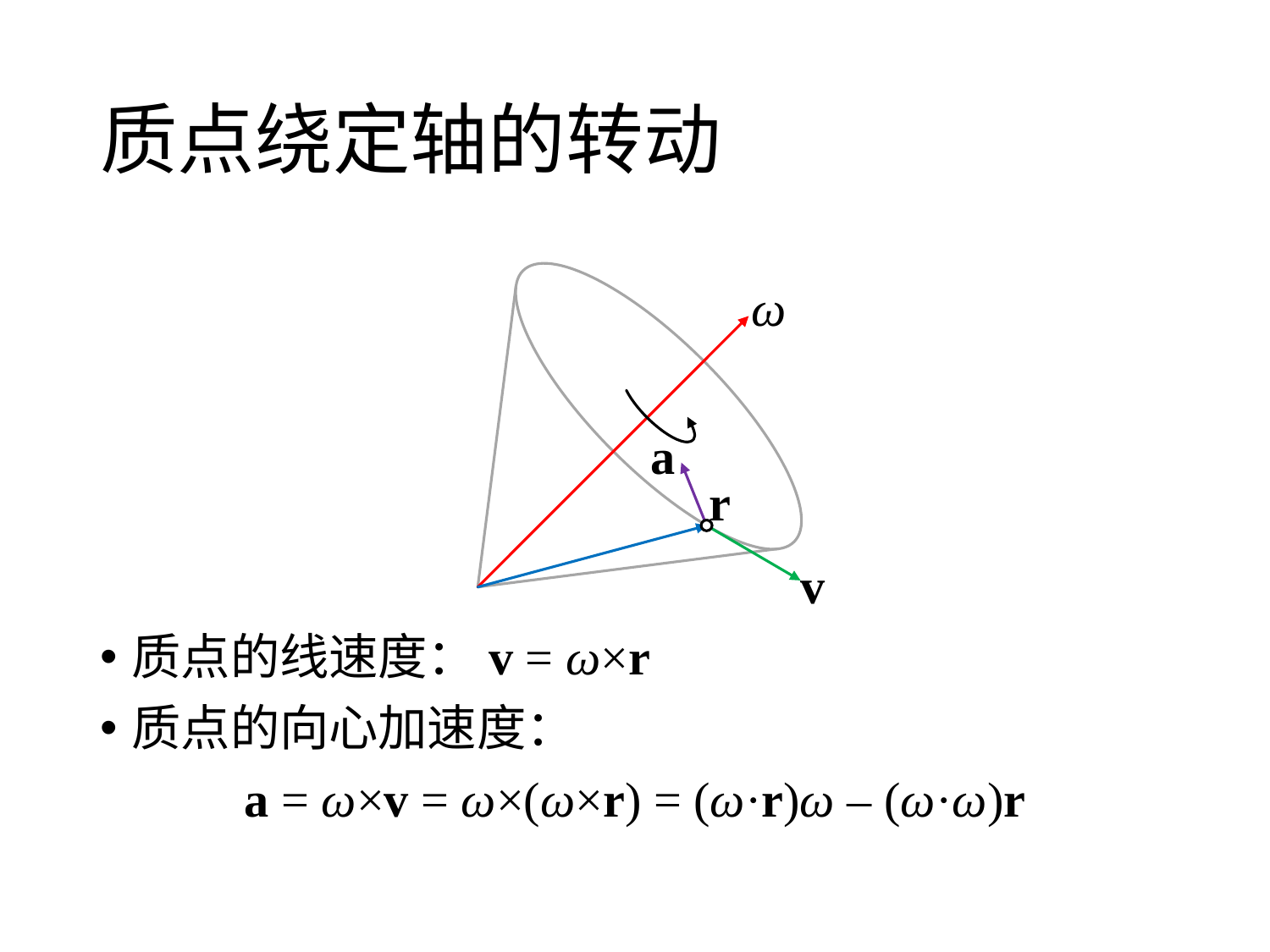

# 质点绕定轴的转动

ω
a
r
v
质点的线速度：v = ω×r
质点的向心加速度：
a = ω×v = ω×(ω×r) = (ω·r)ω – (ω·ω)r